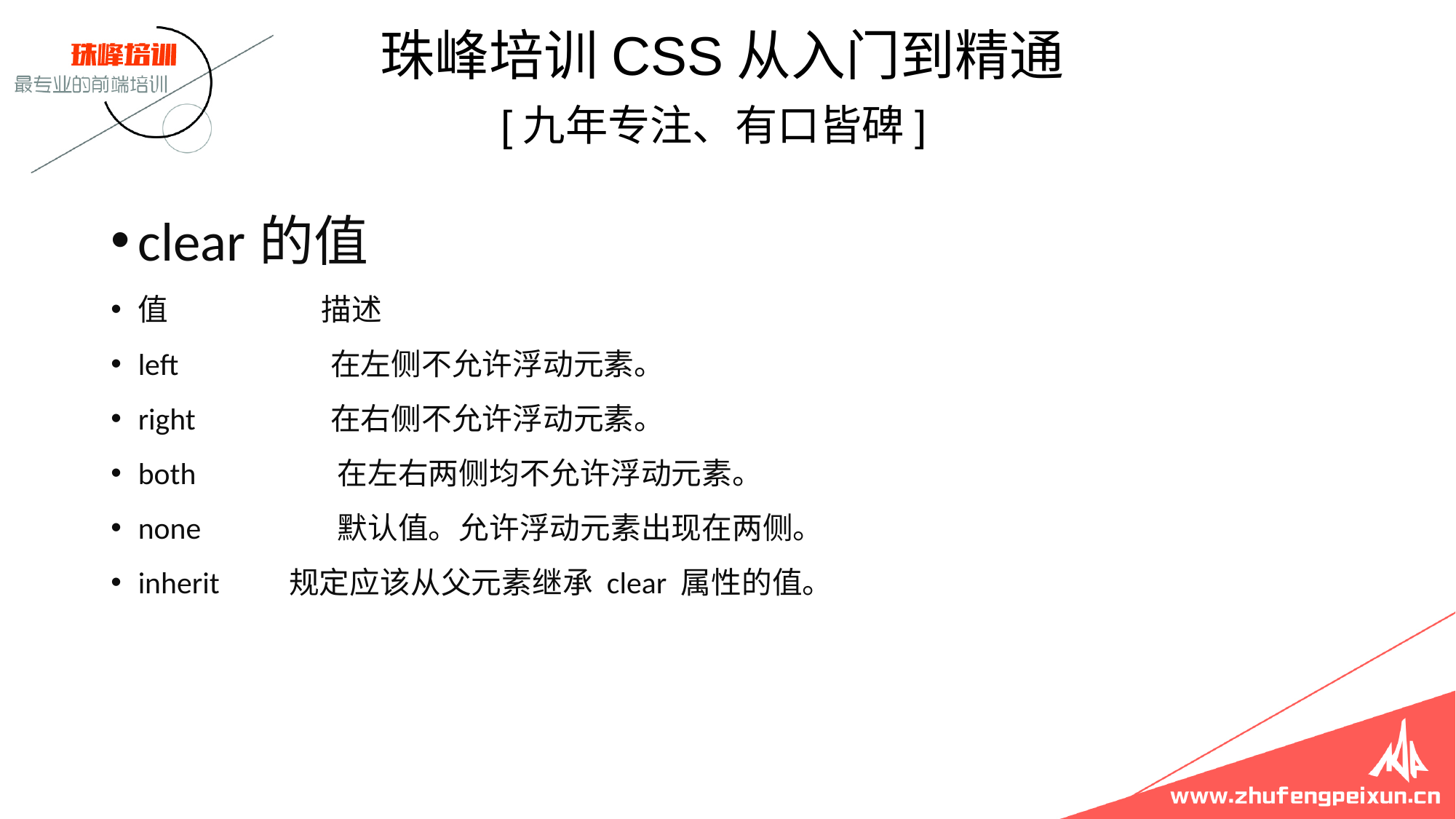

珠峰培训CSS从入门到精通
        [九年专注、有口皆碑]
clear的值
值	           描述
left	           在左侧不允许浮动元素。
right	           在右侧不允许浮动元素。
both	            在左右两侧均不允许浮动元素。
none	            默认值。允许浮动元素出现在两侧。
inherit	     规定应该从父元素继承 clear 属性的值。